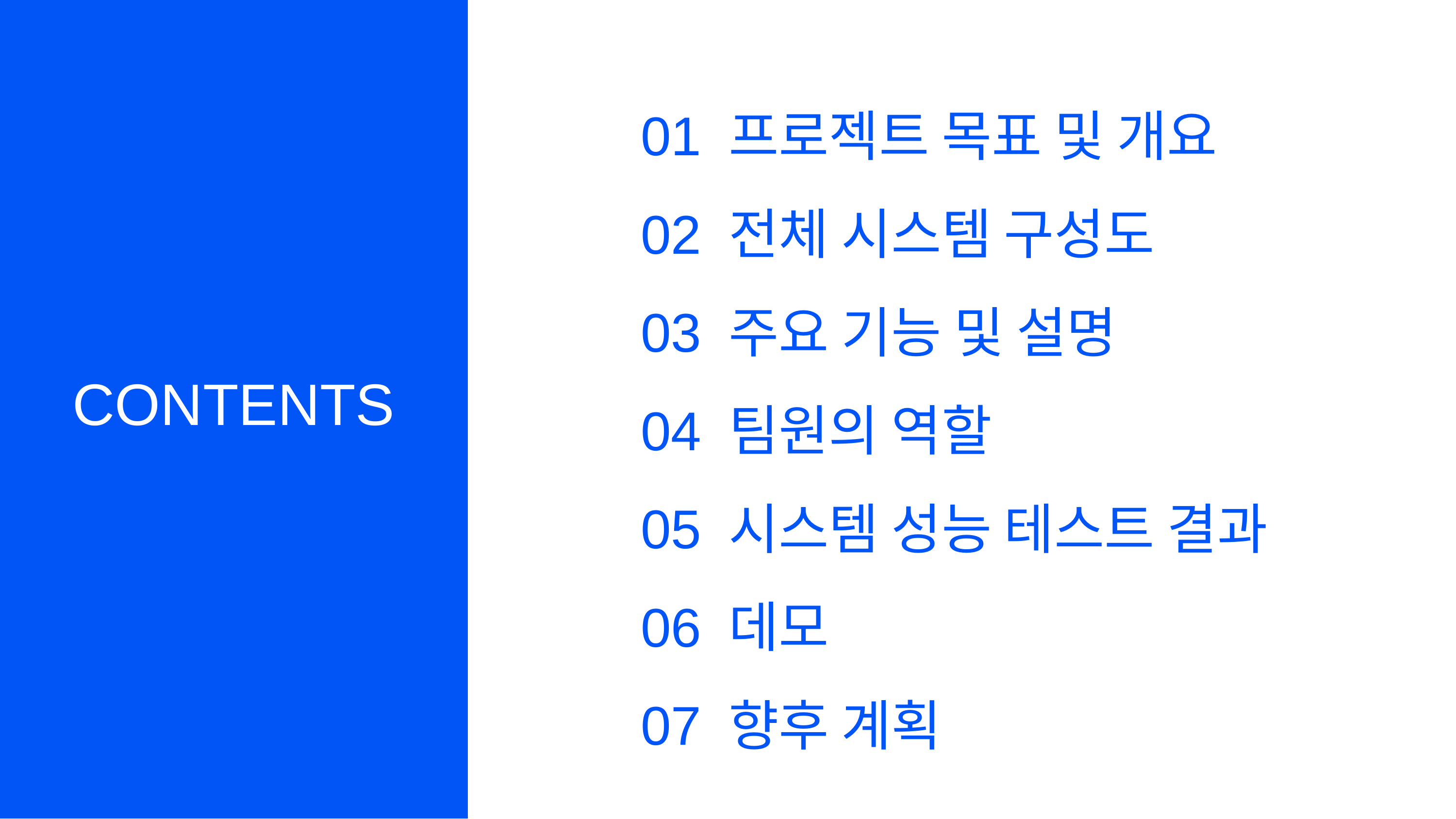

01
02
03
04
05
06
07
프로젝트 목표 및 개요
전체 시스템 구성도
주요 기능 및 설명
팀원의 역할
시스템 성능 테스트 결과
데모
향후 계획

CONTENTS